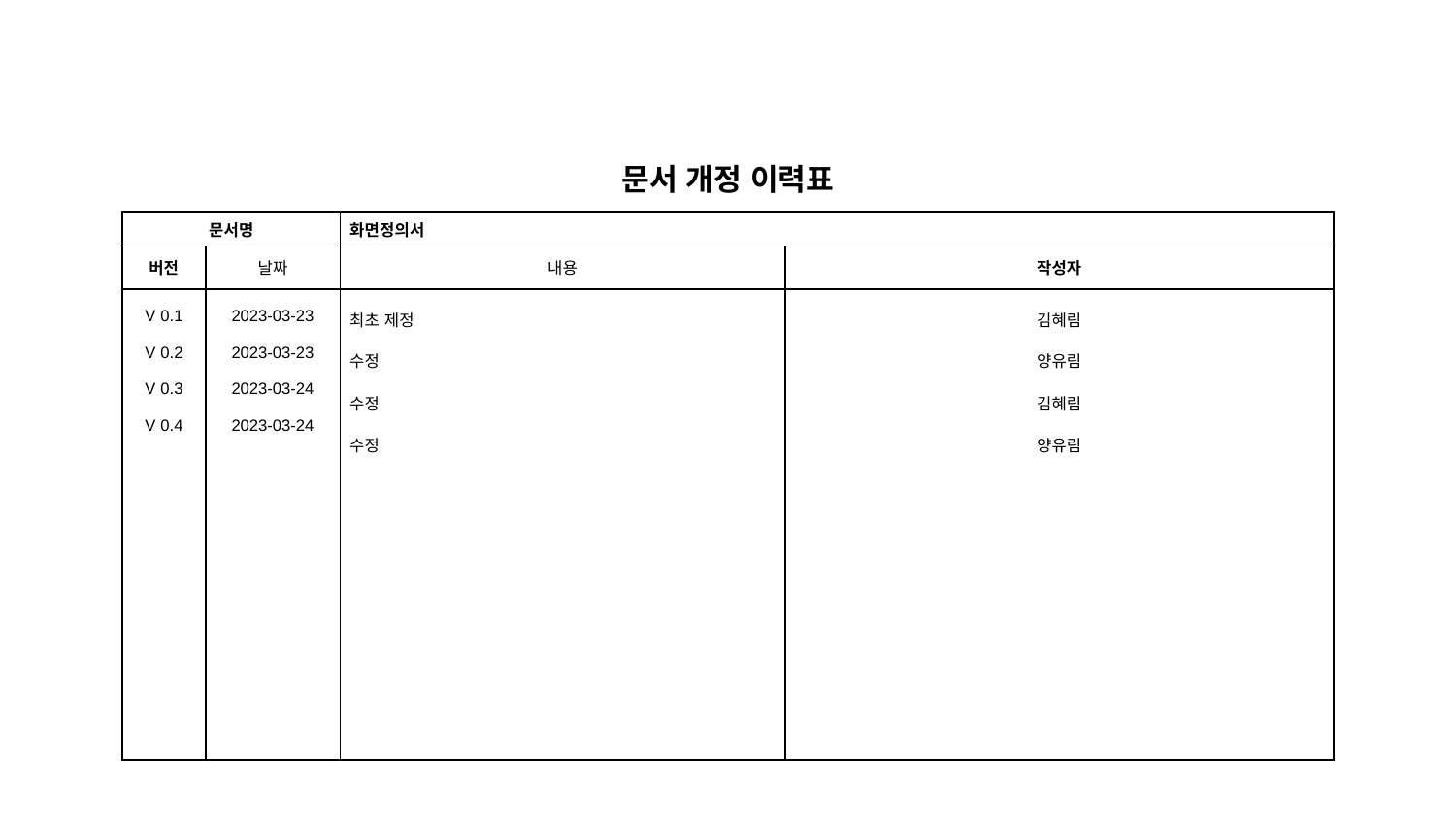

| 문서 개정 이력표 |  |  |  |
| --- | --- | --- | --- |
| 문서명 |  | 화면정의서 |  |
| 버전 | 날짜 | 내용 | 작성자 |
| V 0.1 V 0.2 V 0.3 V 0.4 | 2023-03-23 2023-03-23 2023-03-24 2023-03-24 | 최초 제정 수정 수정 수정 | 김혜림 양유림 김혜림 양유림 |